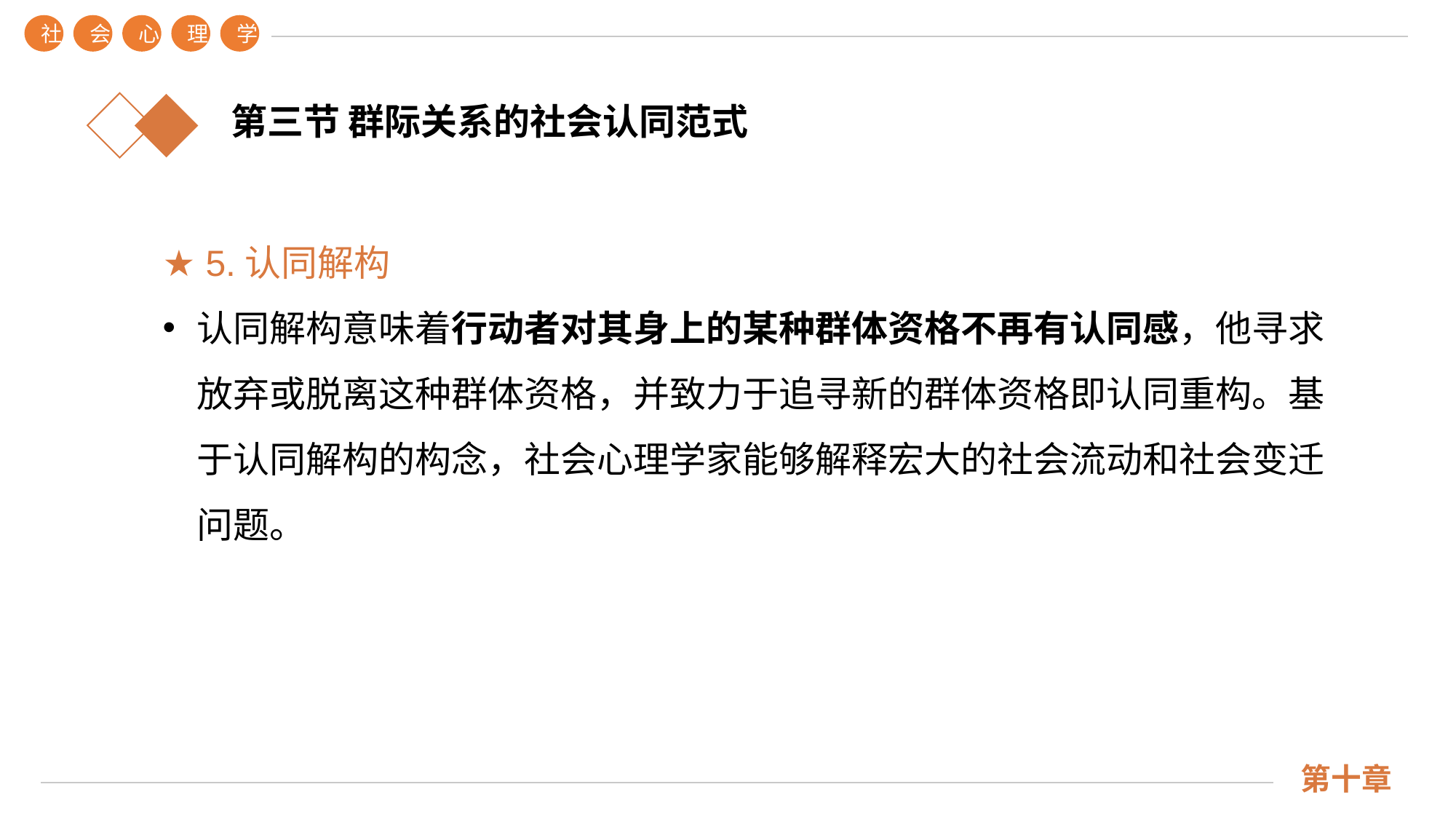

社
会
心
理
学

第三节 群际关系的社会认同范式

★ 5.认同解构
认同解构意味着行动者对其身上的某种群体资格不再有认同感，他寻求放弃或脱离这种群体资格，并致力于追寻新的群体资格即认同重构。基于认同解构的构念，社会心理学家能够解释宏大的社会流动和社会变迁问题。

第十章